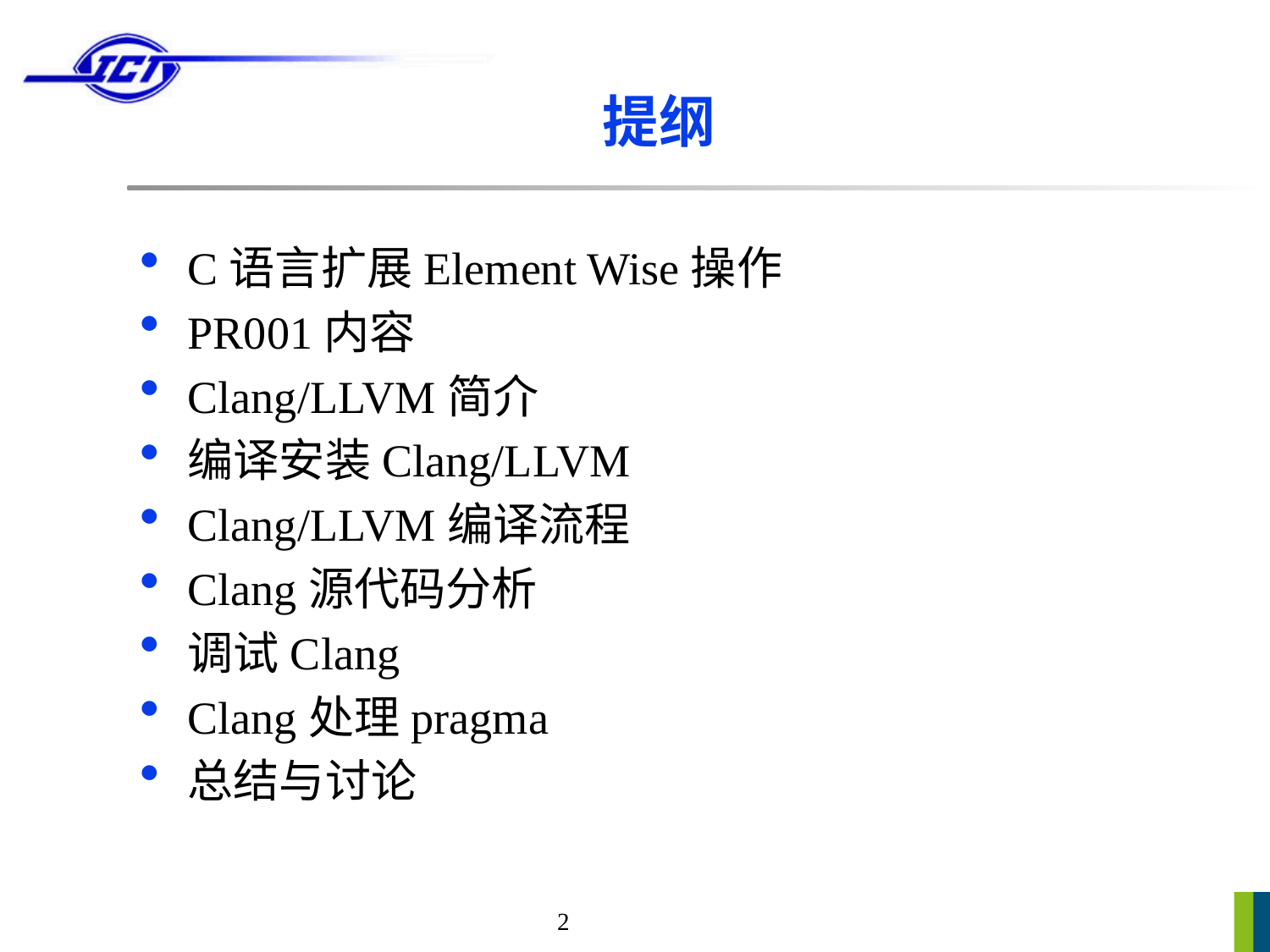

# 提纲
C语言扩展Element Wise操作
PR001内容
Clang/LLVM简介
编译安装Clang/LLVM
Clang/LLVM编译流程
Clang源代码分析
调试Clang
Clang处理pragma
总结与讨论